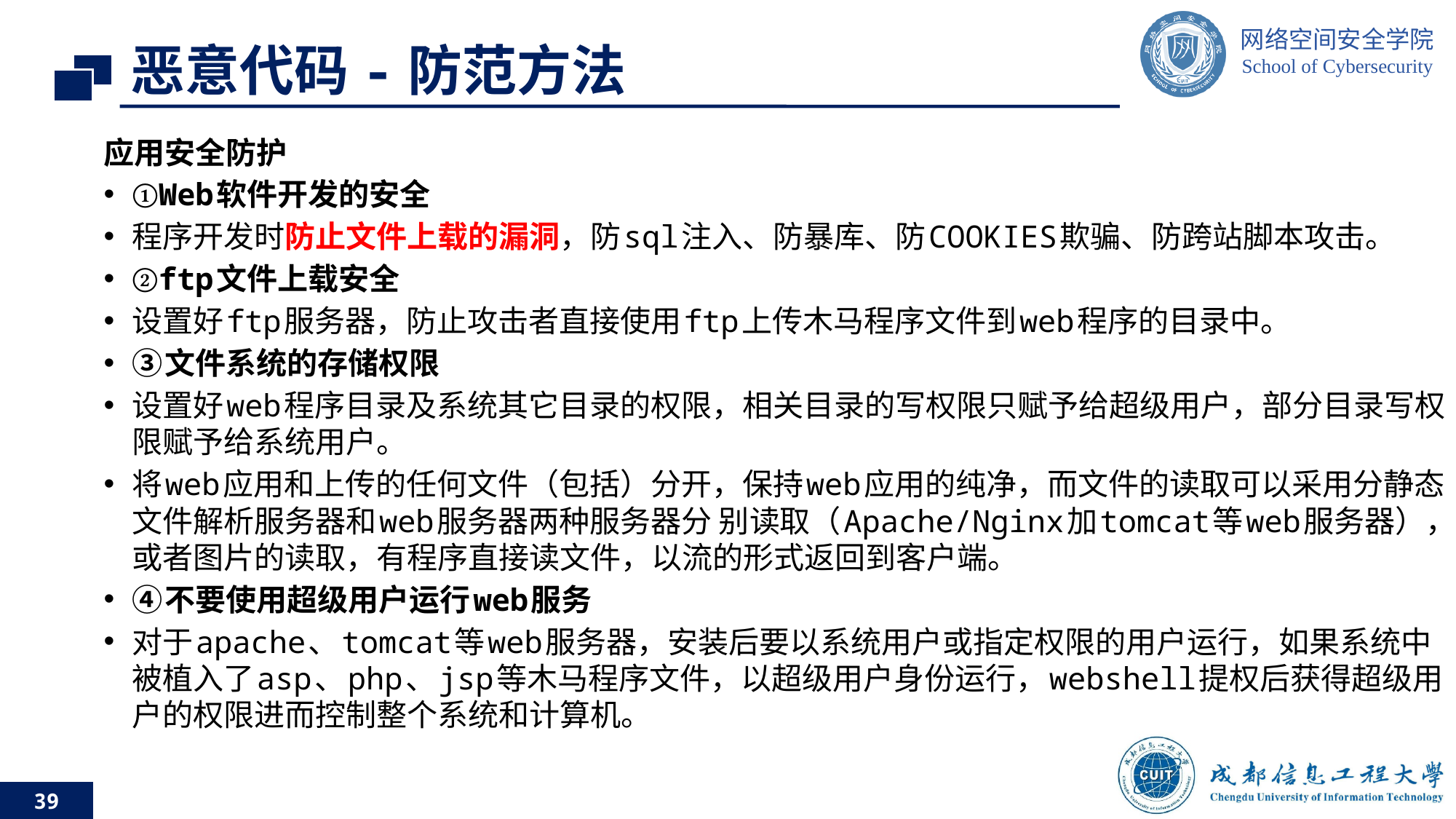

# 恶意代码-防范方法
应用安全防护
①Web软件开发的安全
程序开发时防止文件上载的漏洞，防sql注入、防暴库、防COOKIES欺骗、防跨站脚本攻击。
②ftp文件上载安全
设置好ftp服务器，防止攻击者直接使用ftp上传木马程序文件到web程序的目录中。
③文件系统的存储权限
设置好web程序目录及系统其它目录的权限，相关目录的写权限只赋予给超级用户，部分目录写权限赋予给系统用户。
将web应用和上传的任何文件（包括）分开，保持web应用的纯净，而文件的读取可以采用分静态文件解析服务器和web服务器两种服务器分 别读取（Apache/Nginx加tomcat等web服务器），或者图片的读取，有程序直接读文件，以流的形式返回到客户端。
④不要使用超级用户运行web服务
对于apache、tomcat等web服务器，安装后要以系统用户或指定权限的用户运行，如果系统中被植入了asp、php、jsp等木马程序文件，以超级用户身份运行，webshell提权后获得超级用户的权限进而控制整个系统和计算机。
39